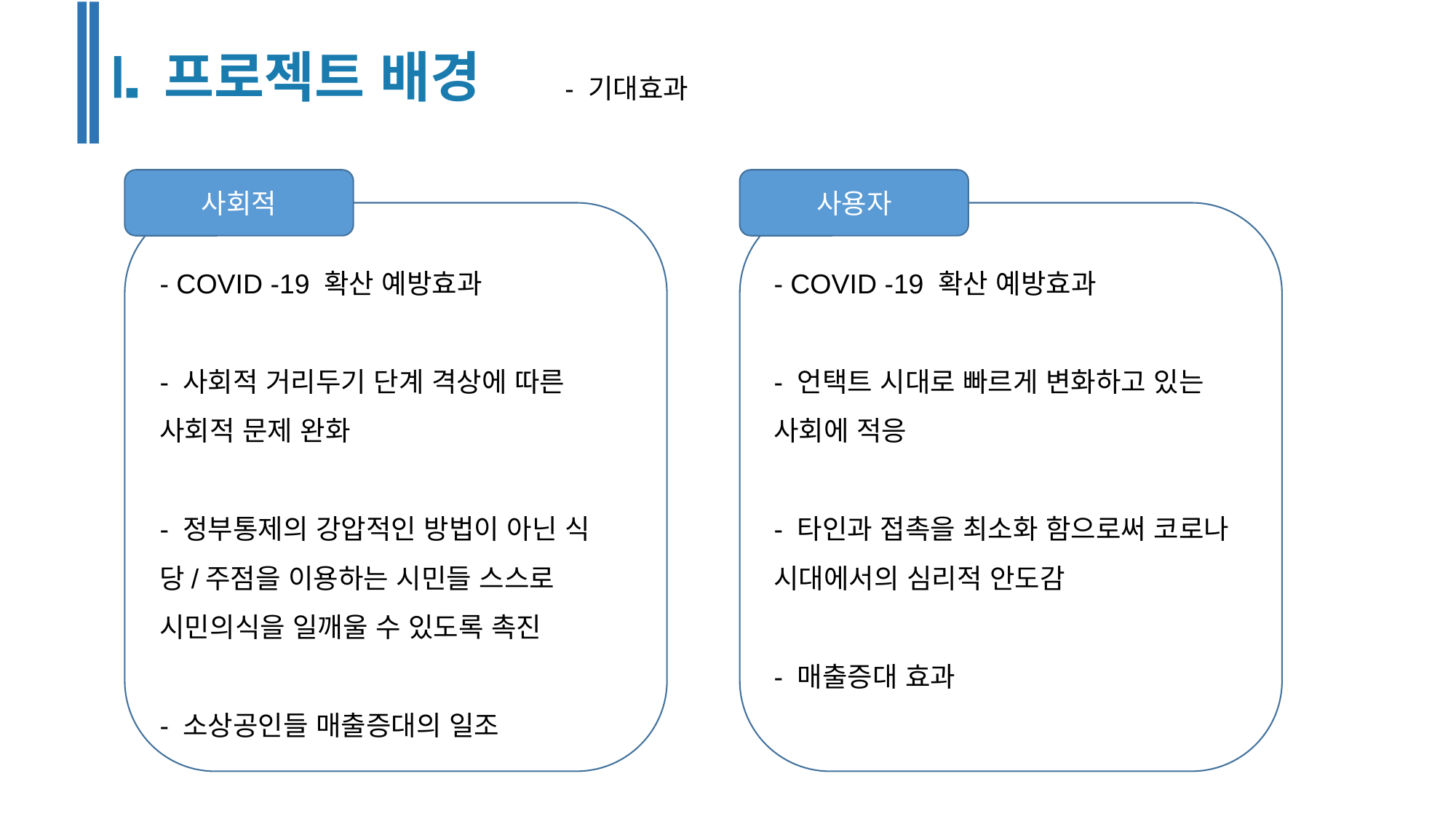

Ⅰ. 프로젝트 배경
- 기대효과
사회적
사용자

- COVID -19 확산 예방효과
- 사회적 거리두기 단계 격상에 따른  사회적 문제 완화
- 정부통제의 강압적인 방법이 아닌 식당/주점을 이용하는 시민들 스스로 시민의식을 일깨울 수 있도록 촉진
- 소상공인들 매출증대의 일조

- COVID -19 확산 예방효과
- 언택트 시대로 빠르게 변화하고 있는 사회에 적응
- 타인과 접촉을 최소화 함으로써 코로나 시대에서의 심리적 안도감
- 매출증대 효과